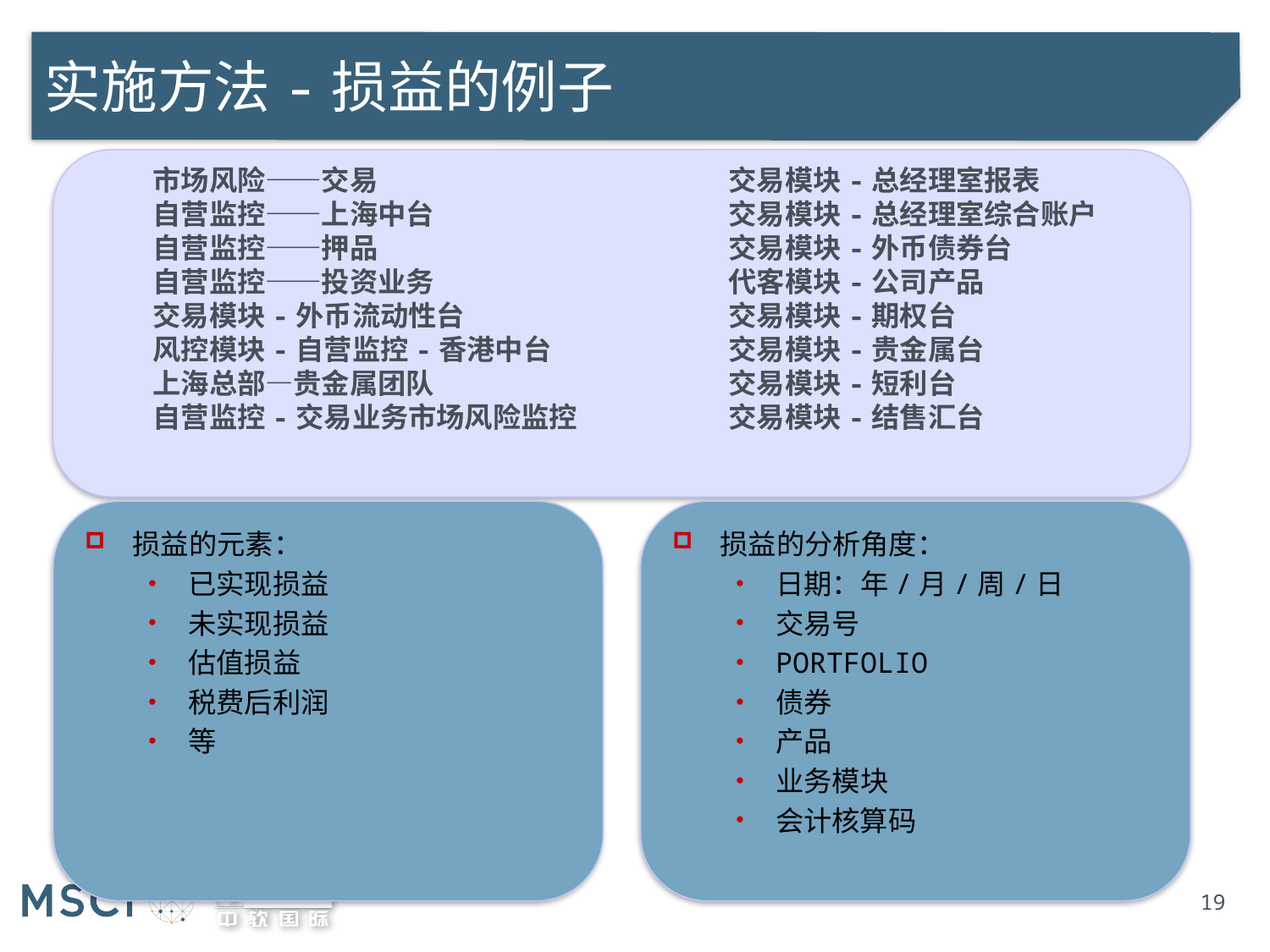

# 实施方法-损益的例子

市场风险——交易
自营监控——上海中台
自营监控——押品
自营监控——投资业务
交易模块-外币流动性台
风控模块-自营监控-香港中台
上海总部—贵金属团队
自营监控-交易业务市场风险监控

交易模块-总经理室报表
交易模块-总经理室综合账户
交易模块-外币债券台
代客模块-公司产品
交易模块-期权台
交易模块-贵金属台
交易模块-短利台
交易模块-结售汇台

损益的元素：
已实现损益
未实现损益
估值损益
税费后利润
等

损益的分析角度：
日期：年/月/周/日
交易号
PORTFOLIO
债券
产品
业务模块
会计核算码

19